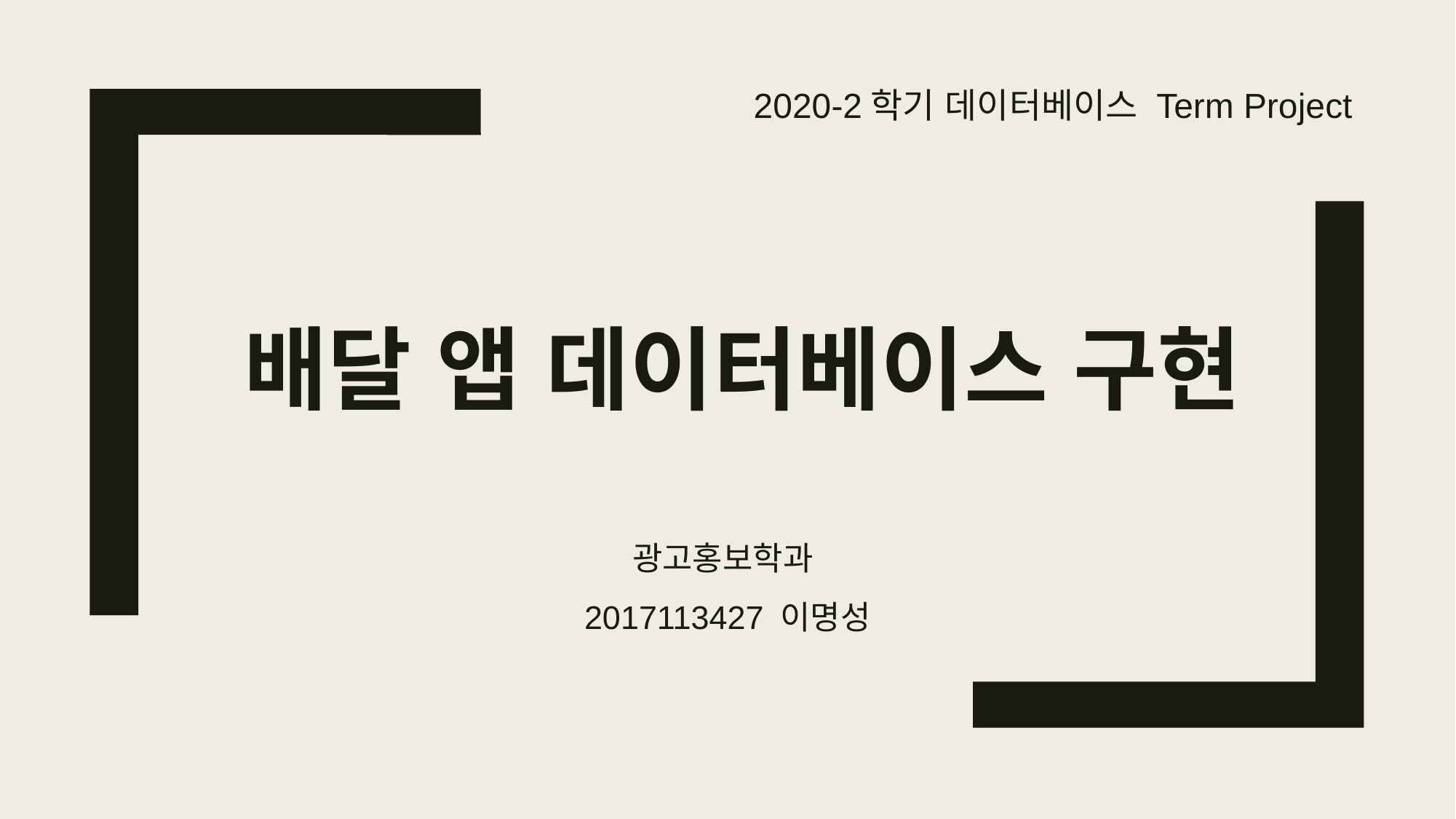

2020-2학기 데이터베이스 Term Project
# 배달 앱 데이터베이스 구현
광고홍보학과
2017113427 이명성